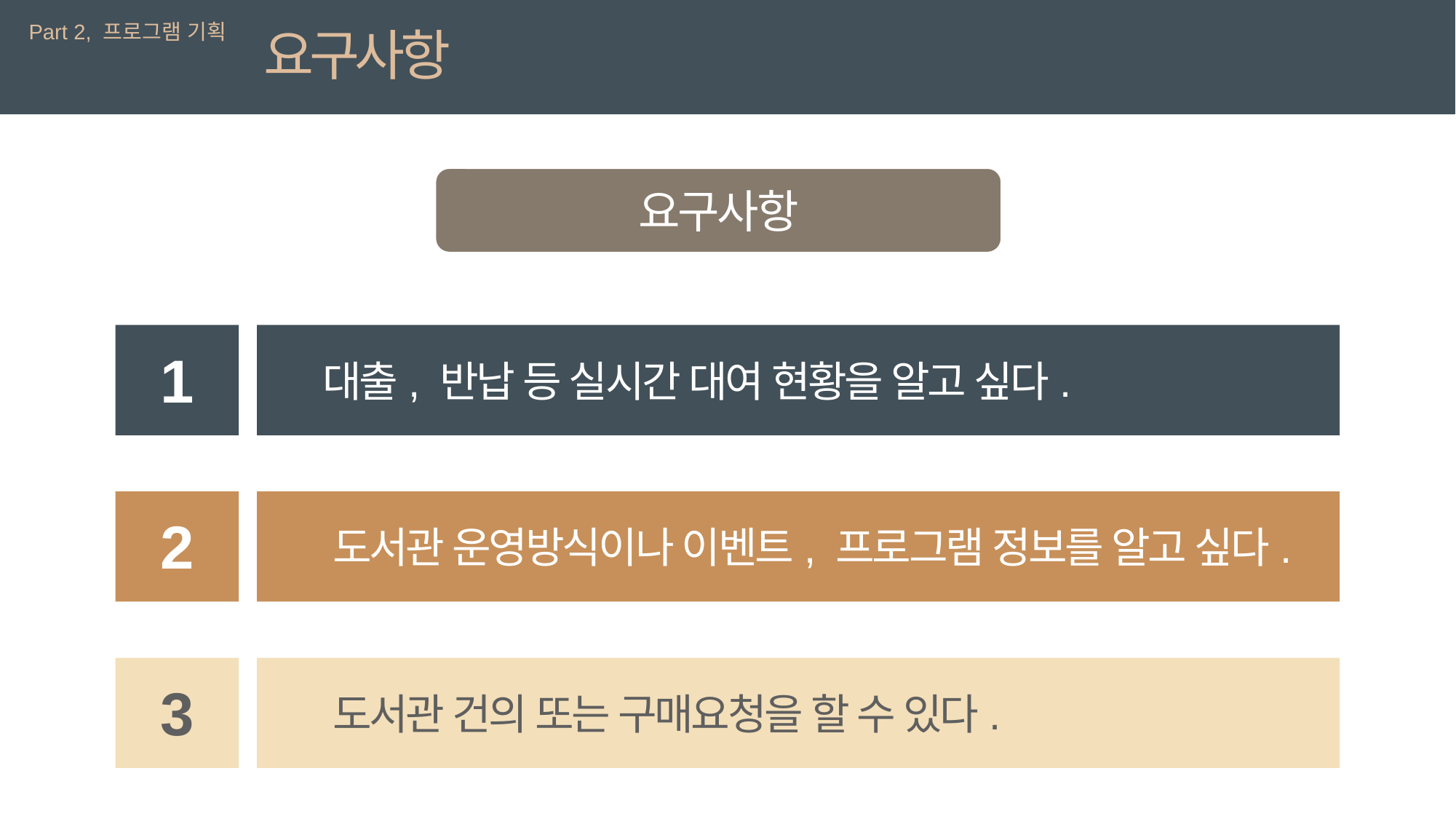

Part 2, 프로그램 기획
요구사항

요구사항

1
대출, 반납 등 실시간 대여 현황을 알고 싶다.

2
도서관 운영방식이나 이벤트, 프로그램 정보를 알고 싶다.

3
도서관 건의 또는 구매요청을 할 수 있다.